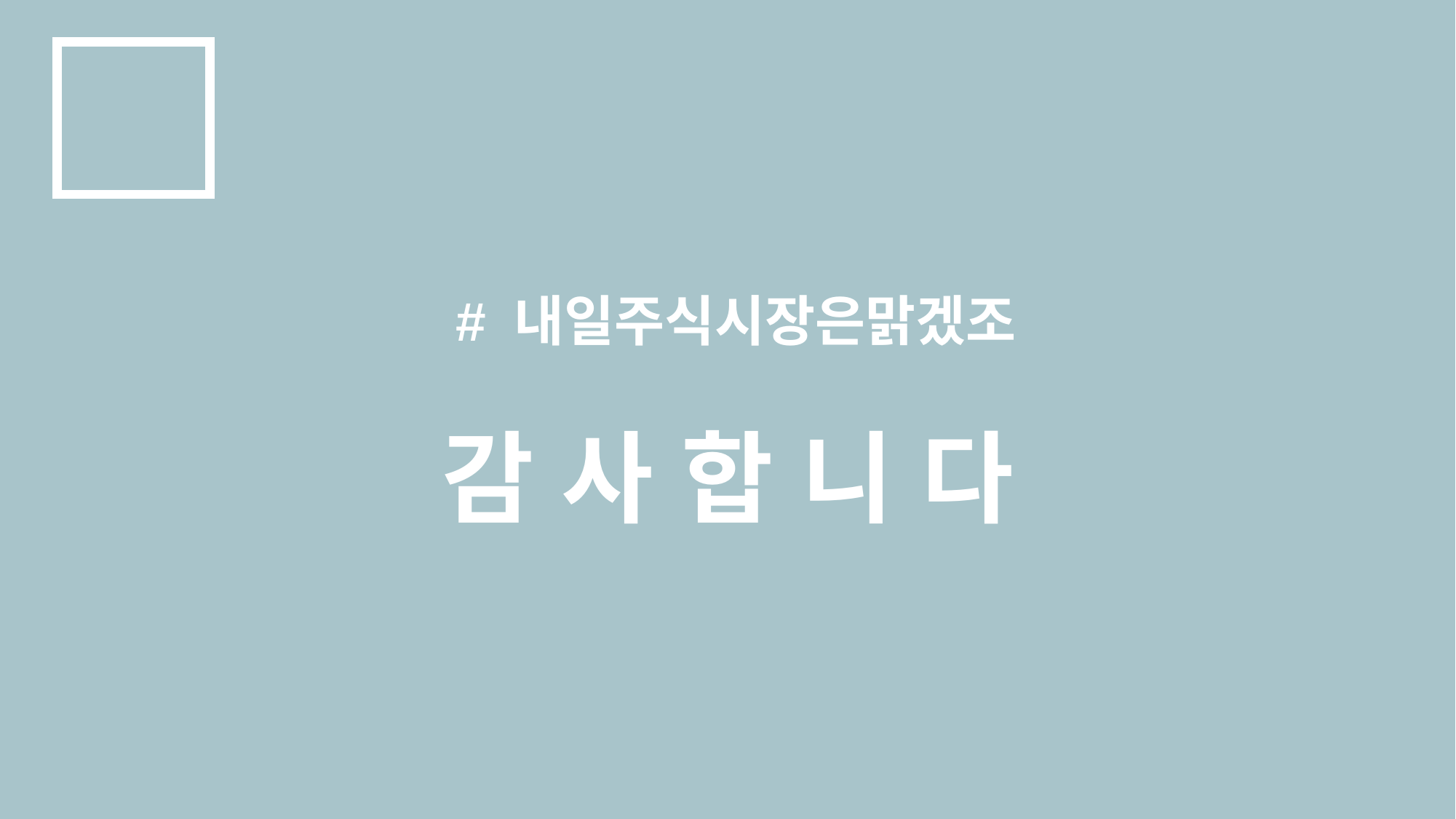

# 내일주식시장은맑겠조
감 사 합 니 다